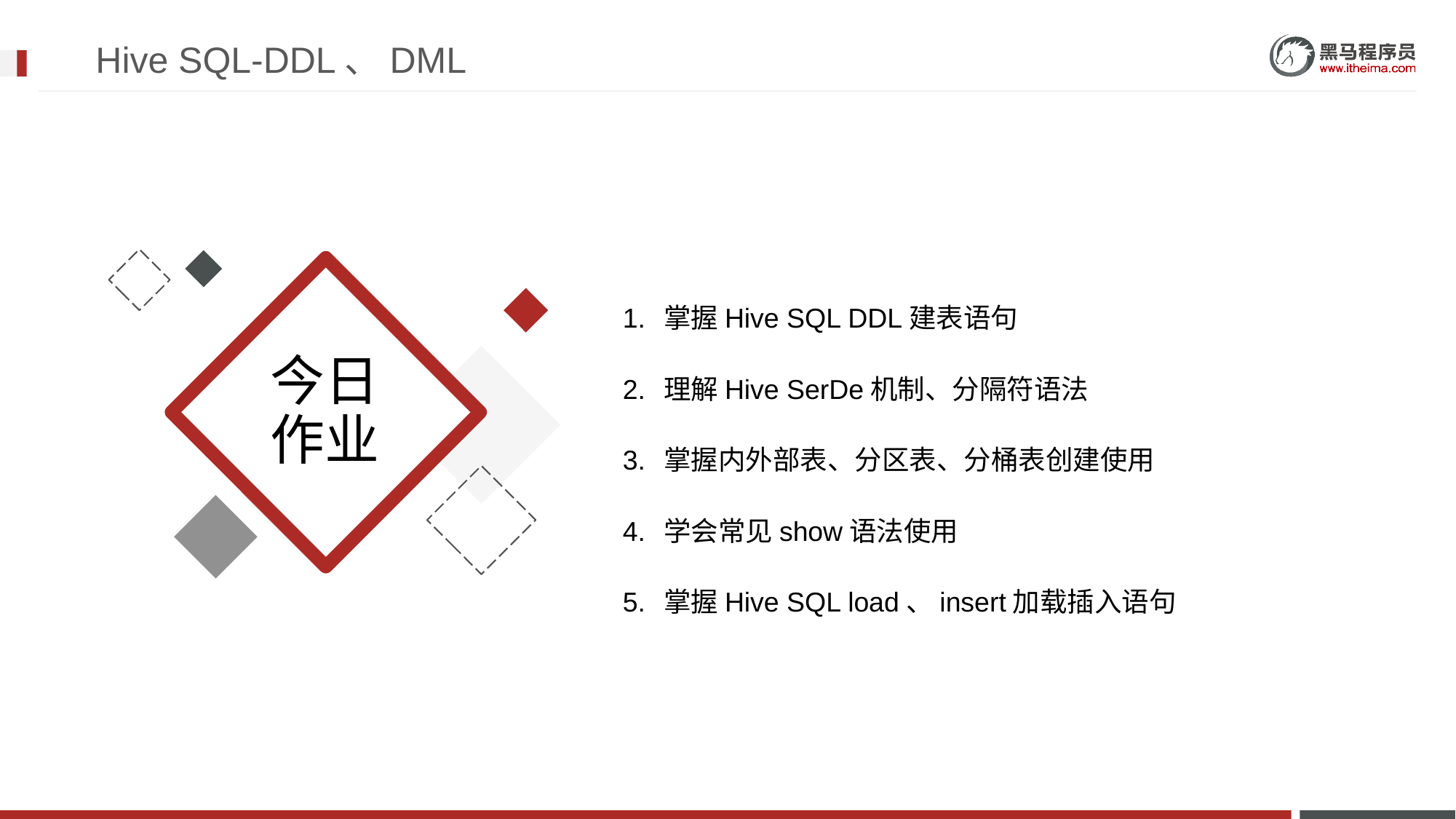

# Hive SQL-DDL、DML
掌握Hive SQL DDL建表语句
理解Hive SerDe机制、分隔符语法
掌握内外部表、分区表、分桶表创建使用
学会常见show语法使用
掌握Hive SQL load、insert加载插入语句